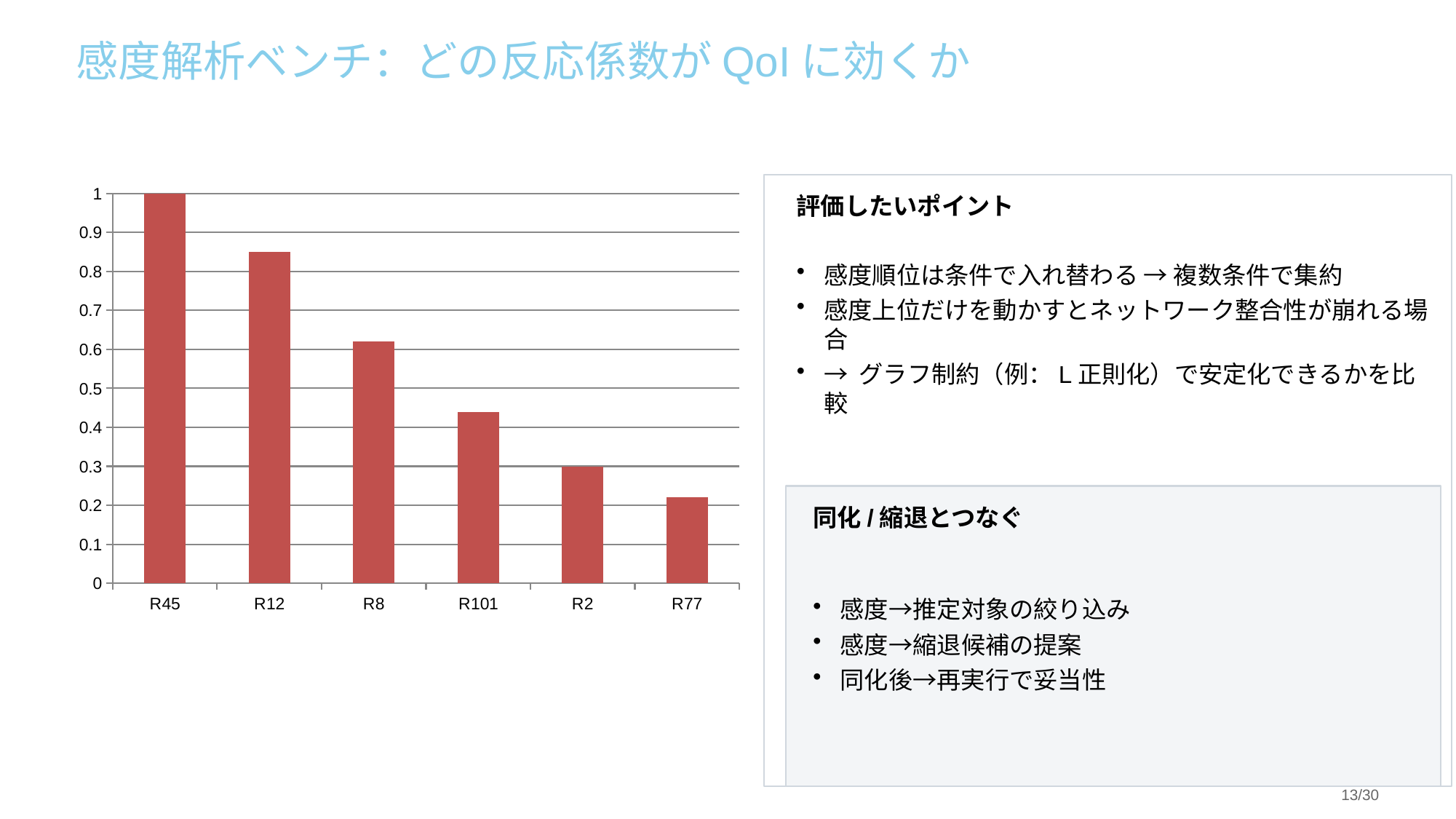

感度解析ベンチ：どの反応係数がQoIに効くか

### Chart

| Category | sensitivity |
|---|---|
| R45 | 1.0 |
| R12 | 0.85 |
| R8 | 0.62 |
| R101 | 0.44 |
| R2 | 0.3 |
| R77 | 0.22 |
評価したいポイント
感度順位は条件で入れ替わる → 複数条件で集約
感度上位だけを動かすとネットワーク整合性が崩れる場合
→ グラフ制約（例：L正則化）で安定化できるかを比較

同化/縮退とつなぐ
感度→推定対象の絞り込み
感度→縮退候補の提案
同化後→再実行で妥当性
13/30